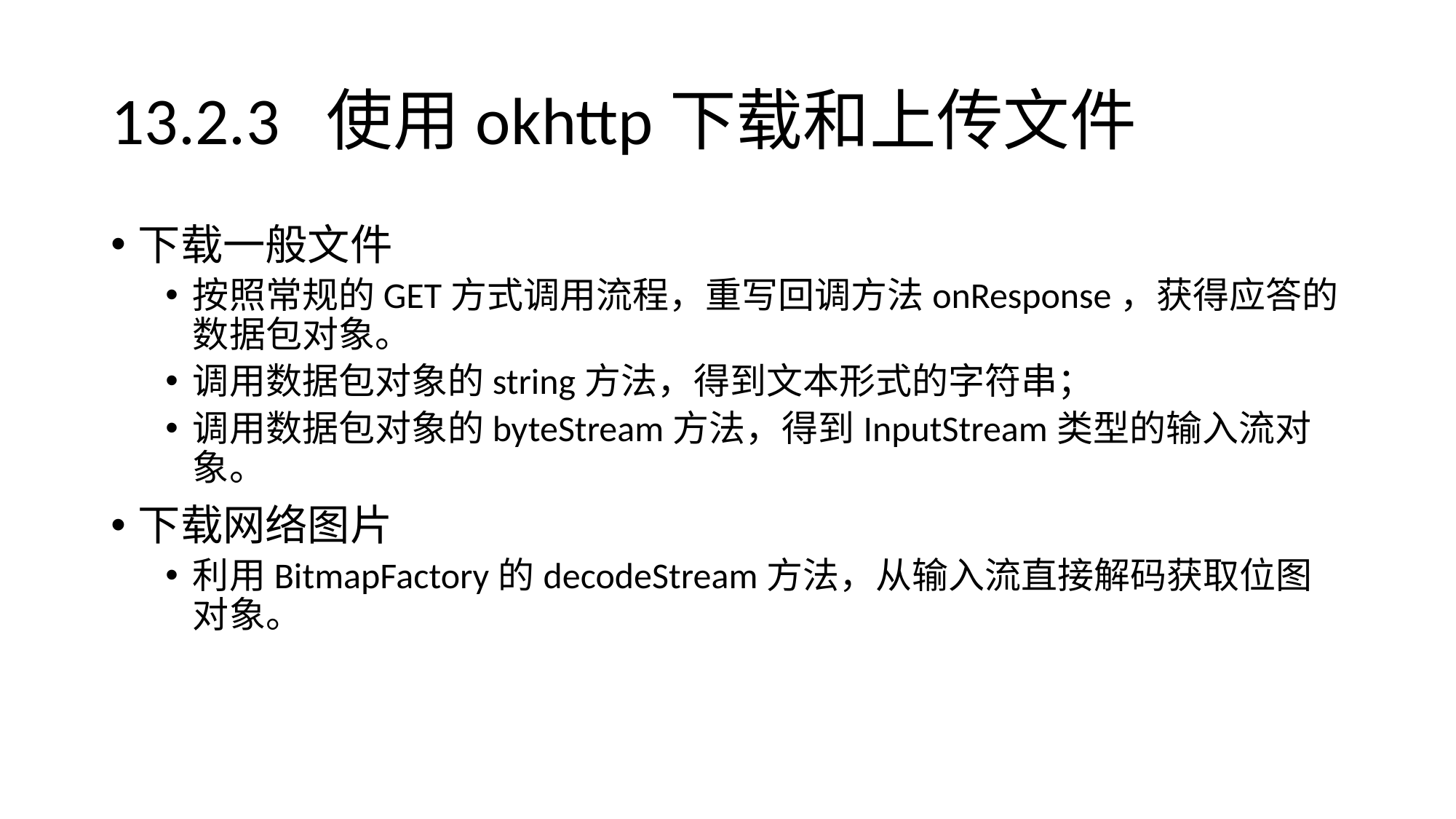

# 13.2.3  使用okhttp下载和上传文件
下载一般文件
按照常规的GET方式调用流程，重写回调方法onResponse，获得应答的数据包对象。
调用数据包对象的string方法，得到文本形式的字符串；
调用数据包对象的byteStream方法，得到InputStream类型的输入流对象。
下载网络图片
利用BitmapFactory的decodeStream方法，从输入流直接解码获取位图对象。